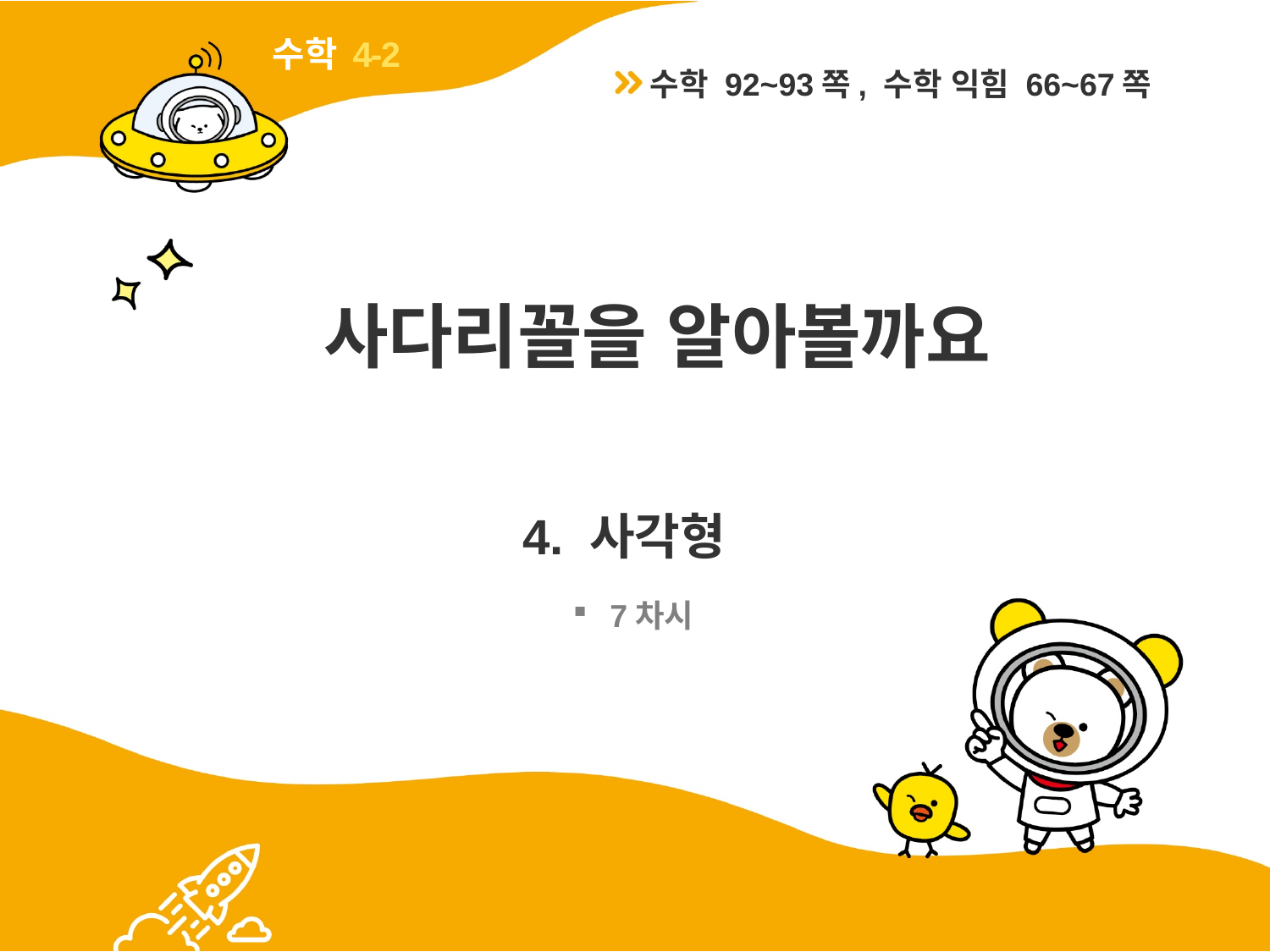

4-2
수학 92~93쪽, 수학 익힘 66~67쪽
# 사다리꼴을 알아볼까요
4. 사각형
7차시